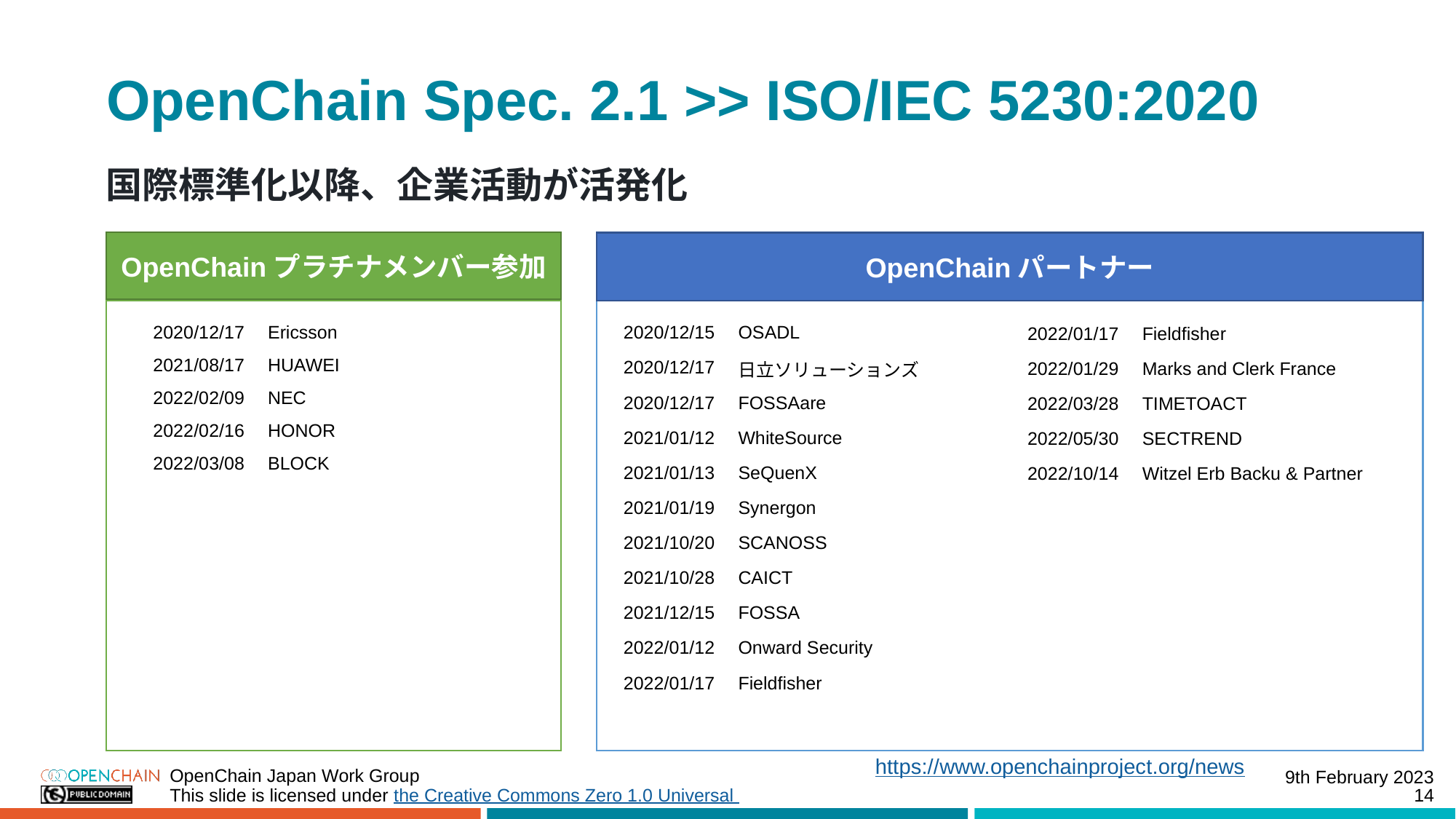

# OpenChain Spec. 2.1 >> ISO/IEC 5230:2020
国際標準化以降、企業活動が活発化
OpenChainプラチナメンバー参加
OpenChainパートナー

| 2020/12/15 | OSADL |
| --- | --- |
| 2020/12/17 | 日立ソリューションズ |
| 2020/12/17 | FOSSAare |
| 2021/01/12 | WhiteSource |
| 2021/01/13 | SeQuenX |
| 2021/01/19 | Synergon |
| 2021/10/20 | SCANOSS |
| 2021/10/28 | CAICT |
| 2021/12/15 | FOSSA |
| 2022/01/12 | Onward Security |
| 2022/01/17 | Fieldfisher |
| 2020/12/17 | Ericsson |
| --- | --- |
| 2021/08/17 | HUAWEI |
| 2022/02/09 | NEC |
| 2022/02/16 | HONOR |
| 2022/03/08 | BLOCK |
|  |  |
| 2022/01/17 | Fieldfisher |
| --- | --- |
| 2022/01/29 | Marks and Clerk France |
| 2022/03/28 | TIMETOACT |
| 2022/05/30 | SECTREND |
| 2022/10/14 | Witzel Erb Backu & Partner |
https://www.openchainproject.org/news
9th February 2023
OpenChain Japan Work Group
14